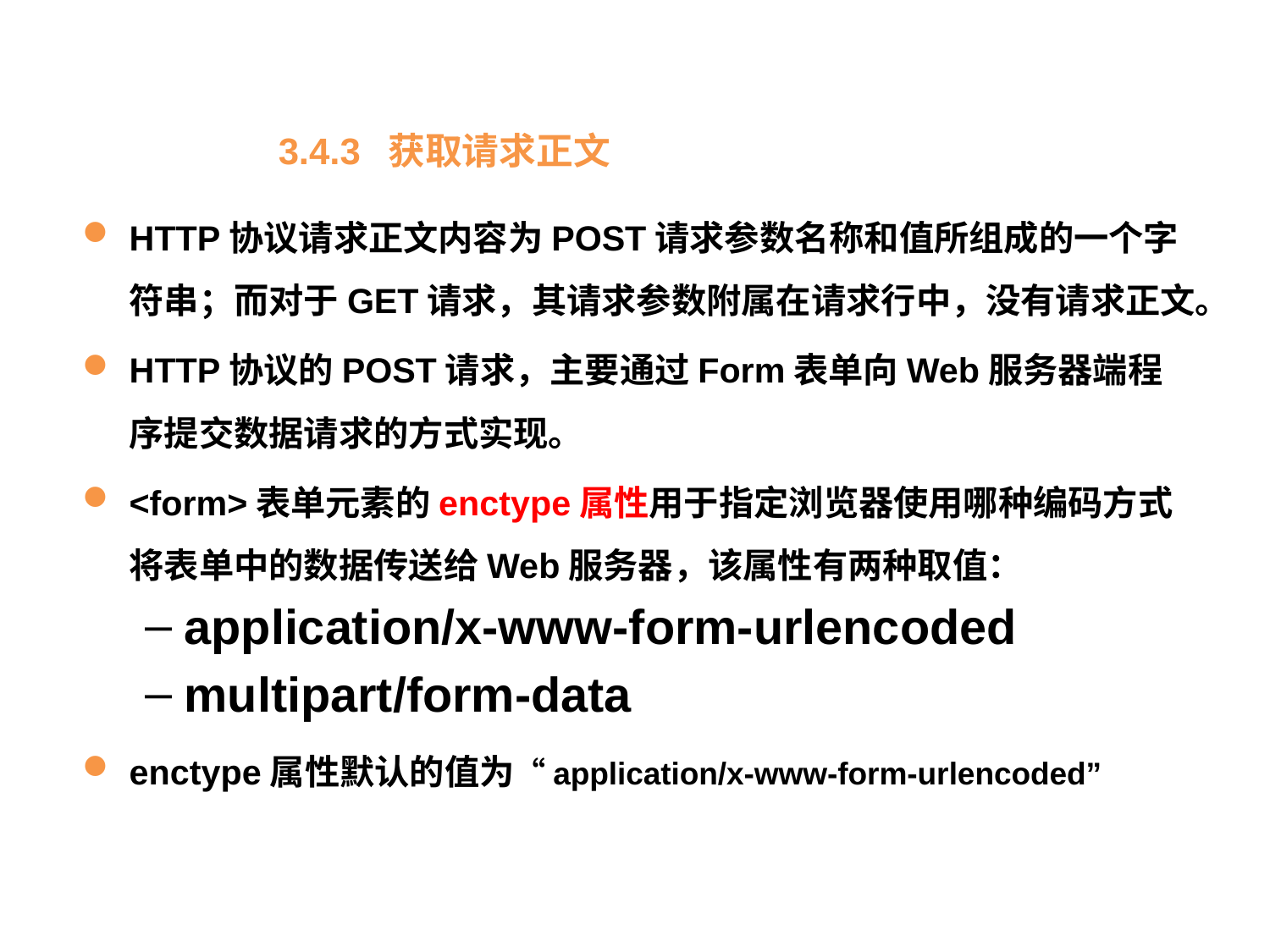

# 3.4.3  获取请求正文
HTTP协议请求正文内容为POST请求参数名称和值所组成的一个字符串；而对于GET请求，其请求参数附属在请求行中，没有请求正文。
HTTP协议的POST请求，主要通过Form表单向Web服务器端程序提交数据请求的方式实现。
<form>表单元素的enctype属性用于指定浏览器使用哪种编码方式将表单中的数据传送给Web服务器，该属性有两种取值：
application/x-www-form-urlencoded
multipart/form-data
enctype属性默认的值为“application/x-www-form-urlencoded”